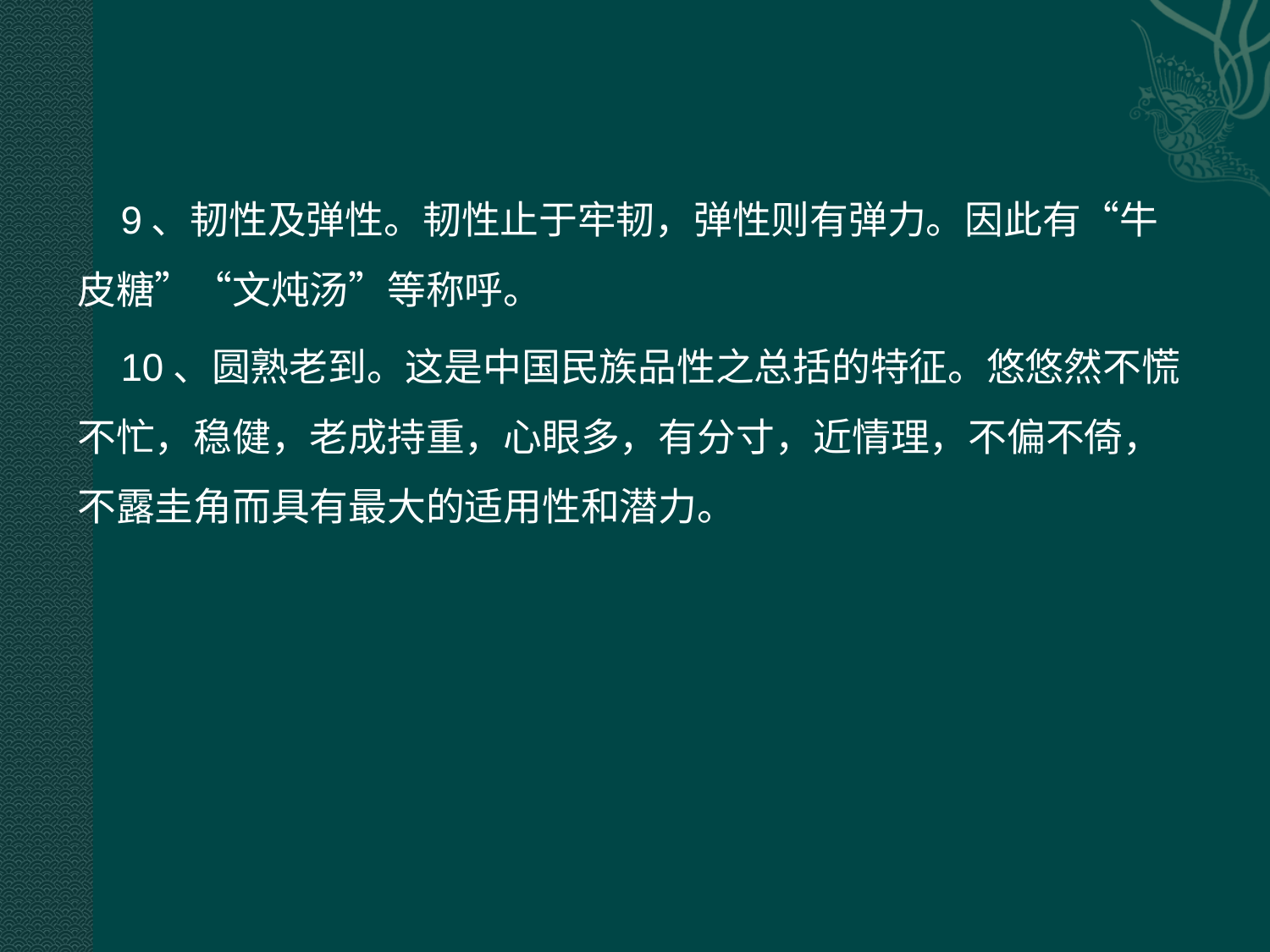

9、韧性及弹性。韧性止于牢韧，弹性则有弹力。因此有“牛皮糖”“文炖汤”等称呼。
    10、圆熟老到。这是中国民族品性之总括的特征。悠悠然不慌不忙，稳健，老成持重，心眼多，有分寸，近情理，不偏不倚，不露圭角而具有最大的适用性和潜力。